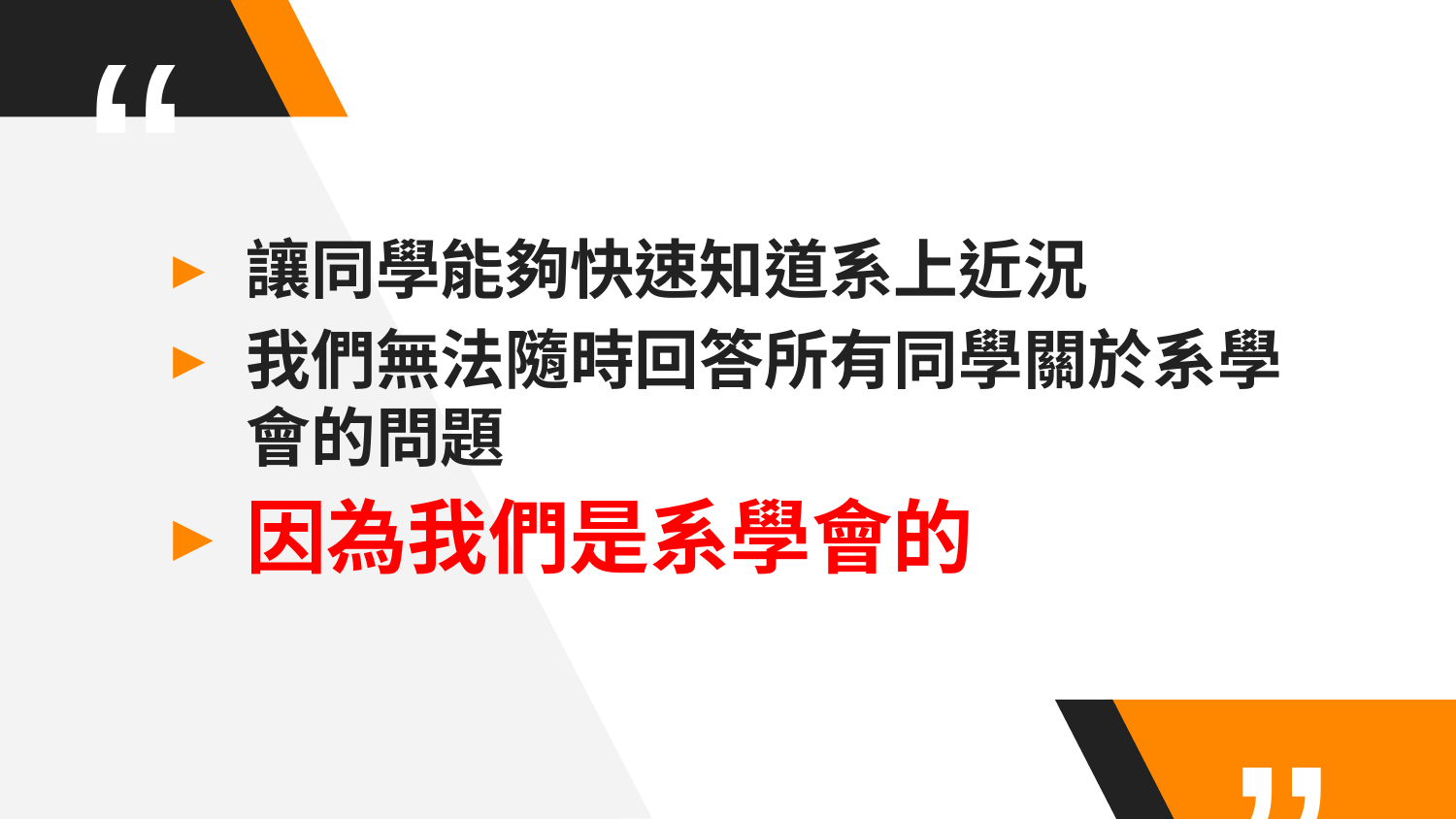

讓同學能夠快速知道系上近況
我們無法隨時回答所有同學關於系學會的問題
因為我們是系學會的